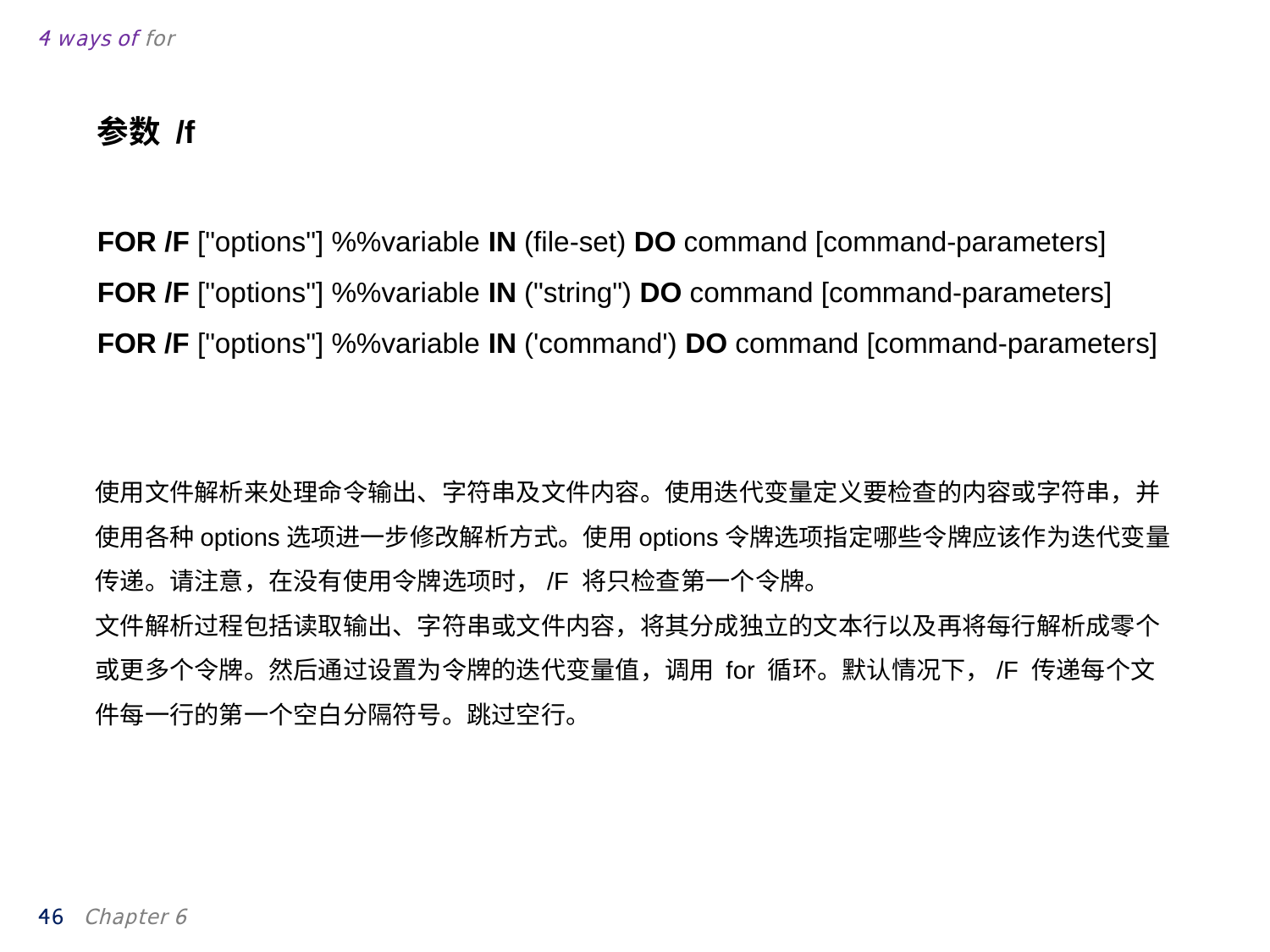

4 ways of for
参数 /f

FOR /F ["options"] %%variable IN (file-set) DO command [command-parameters]
FOR /F ["options"] %%variable IN ("string") DO command [command-parameters]
FOR /F ["options"] %%variable IN ('command') DO command [command-parameters]
使用文件解析来处理命令输出、字符串及文件内容。使用迭代变量定义要检查的内容或字符串，并使用各种options选项进一步修改解析方式。使用options令牌选项指定哪些令牌应该作为迭代变量传递。请注意，在没有使用令牌选项时，/F 将只检查第一个令牌。
文件解析过程包括读取输出、字符串或文件内容，将其分成独立的文本行以及再将每行解析成零个或更多个令牌。然后通过设置为令牌的迭代变量值，调用 for 循环。默认情况下，/F 传递每个文件每一行的第一个空白分隔符号。跳过空行。
46   Chapter 6